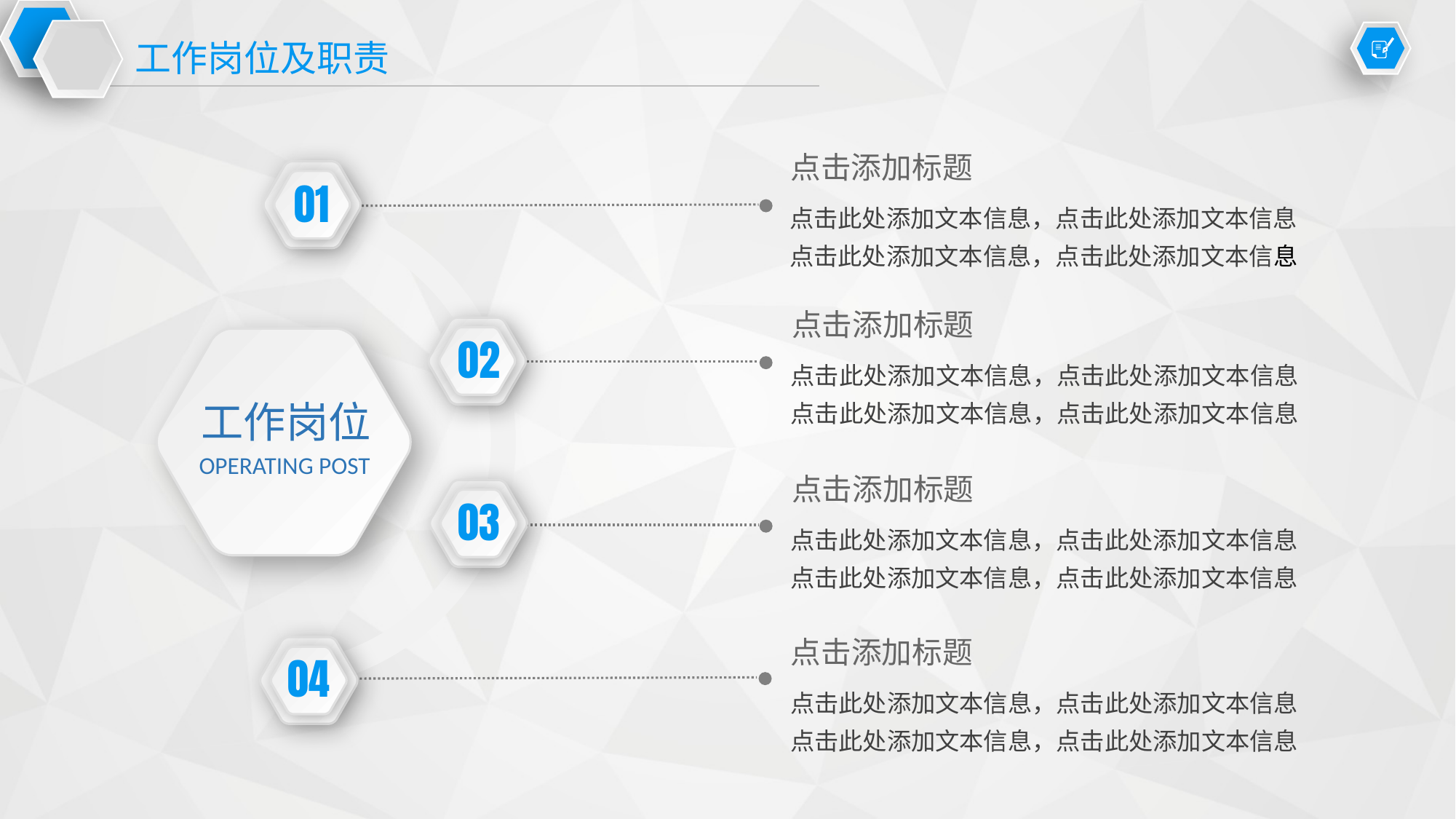

工作岗位及职责
点击添加标题
点击此处添加文本信息，点击此处添加文本信息
点击此处添加文本信息，点击此处添加文本信息

01

点击添加标题
点击此处添加文本信息，点击此处添加文本信息
点击此处添加文本信息，点击此处添加文本信息

02

工作岗位
OPERATING POST
点击添加标题
点击此处添加文本信息，点击此处添加文本信息
点击此处添加文本信息，点击此处添加文本信息

03

点击添加标题
点击此处添加文本信息，点击此处添加文本信息
点击此处添加文本信息，点击此处添加文本信息

04